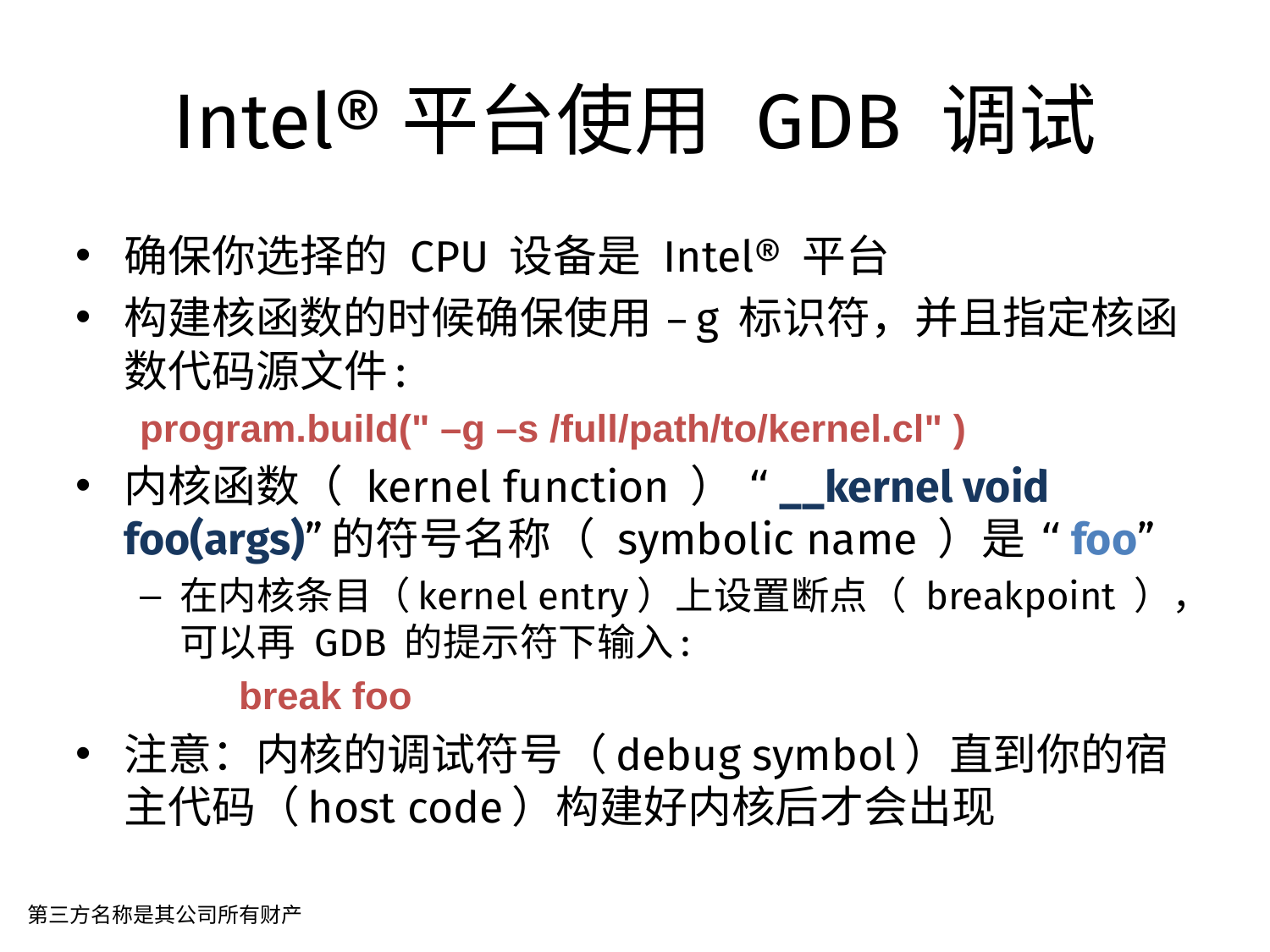

Intel®平台使用 GDB 调试
确保你选择的 CPU 设备是 Intel® 平台
构建核函数的时候确保使用 –g 标识符，并且指定核函数代码源文件:
program.build(" –g –s /full/path/to/kernel.cl" )
内核函数（ kernel function ） “__kernel void foo(args)”的符号名称（ symbolic name ）是 “foo”
在内核条目（kernel entry）上设置断点（ breakpoint ），可以再 GDB 的提示符下输入:
		break foo
注意：内核的调试符号（debug symbol）直到你的宿主代码（host code）构建好内核后才会出现
第三方名称是其公司所有财产